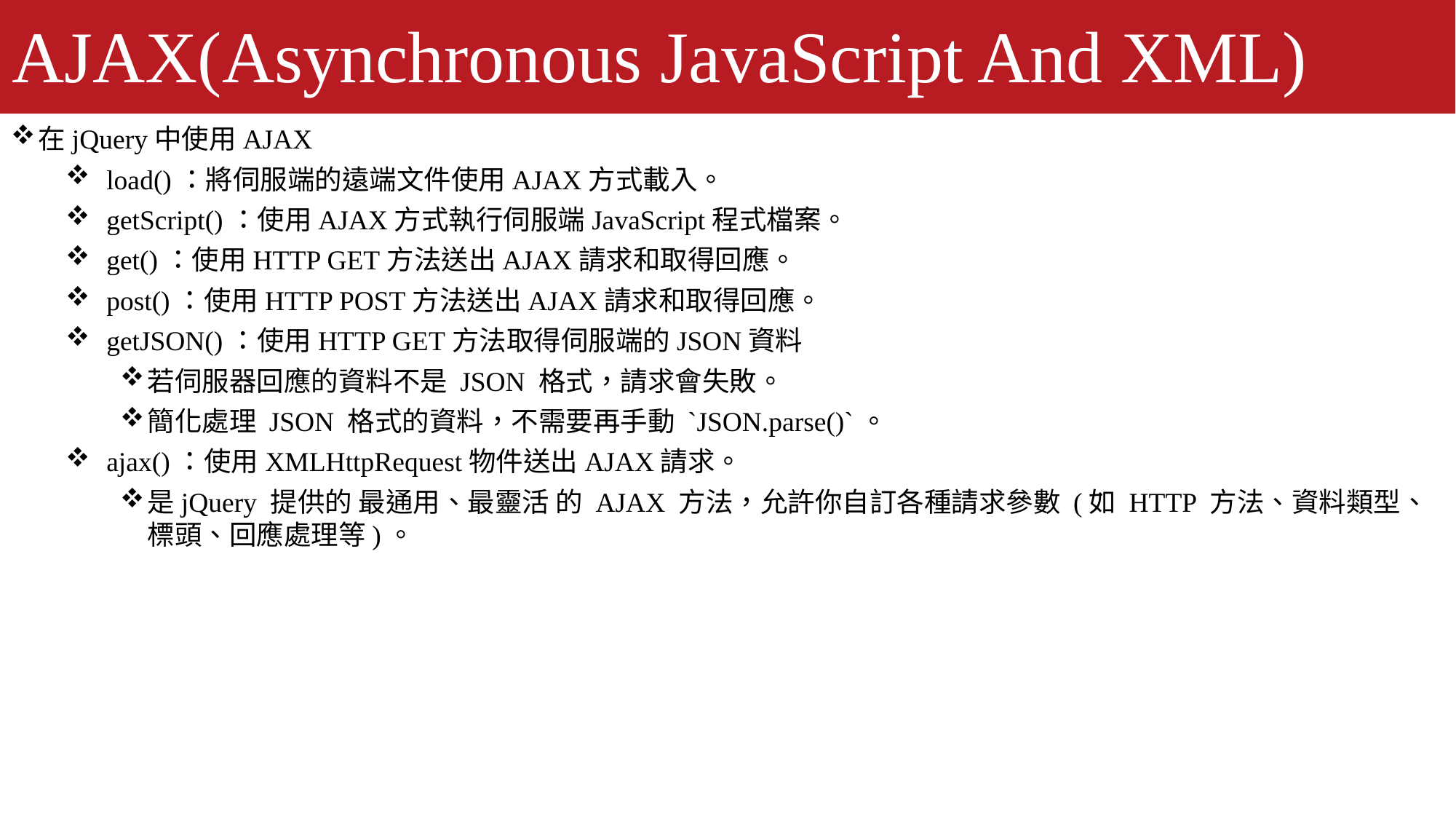

# AJAX(Asynchronous JavaScript And XML)
在jQuery中使用AJAX
load()：將伺服端的遠端文件使用AJAX方式載入。
getScript()：使用AJAX方式執行伺服端JavaScript程式檔案。
get()：使用HTTP GET方法送出AJAX請求和取得回應。
post()：使用HTTP POST方法送出AJAX請求和取得回應。
getJSON()：使用HTTP GET方法取得伺服端的JSON資料
若伺服器回應的資料不是 JSON 格式，請求會失敗。
簡化處理 JSON 格式的資料，不需要再手動 `JSON.parse()`。
ajax()：使用XMLHttpRequest物件送出AJAX請求。
是jQuery 提供的 最通用、最靈活 的 AJAX 方法，允許你自訂各種請求參數 (如 HTTP 方法、資料類型、標頭、回應處理等)。